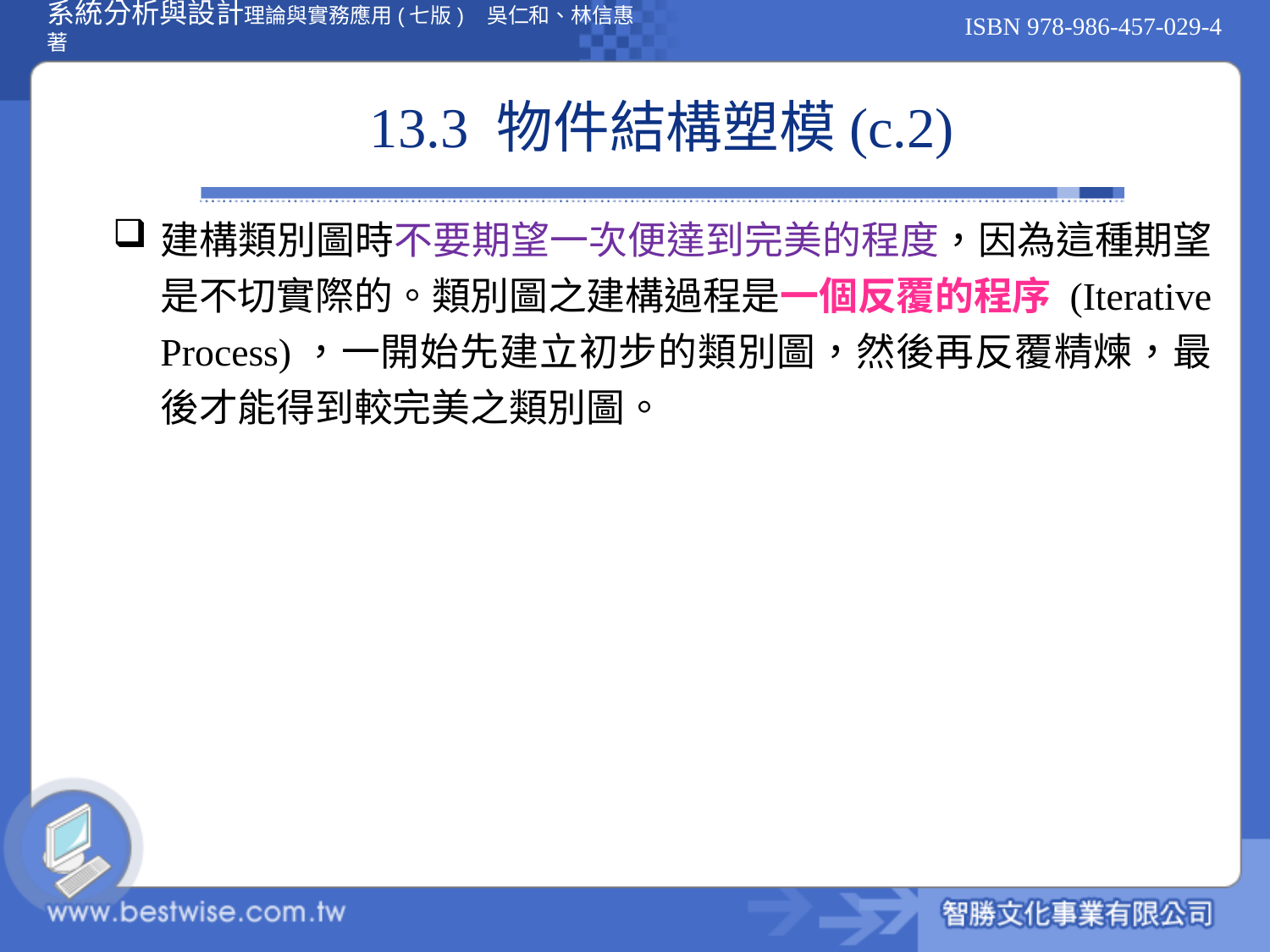

# 13.3 物件結構塑模(c.2)
建構類別圖時不要期望一次便達到完美的程度，因為這種期望是不切實際的。類別圖之建構過程是一個反覆的程序 (Iterative Process)，一開始先建立初步的類別圖，然後再反覆精煉，最後才能得到較完美之類別圖。